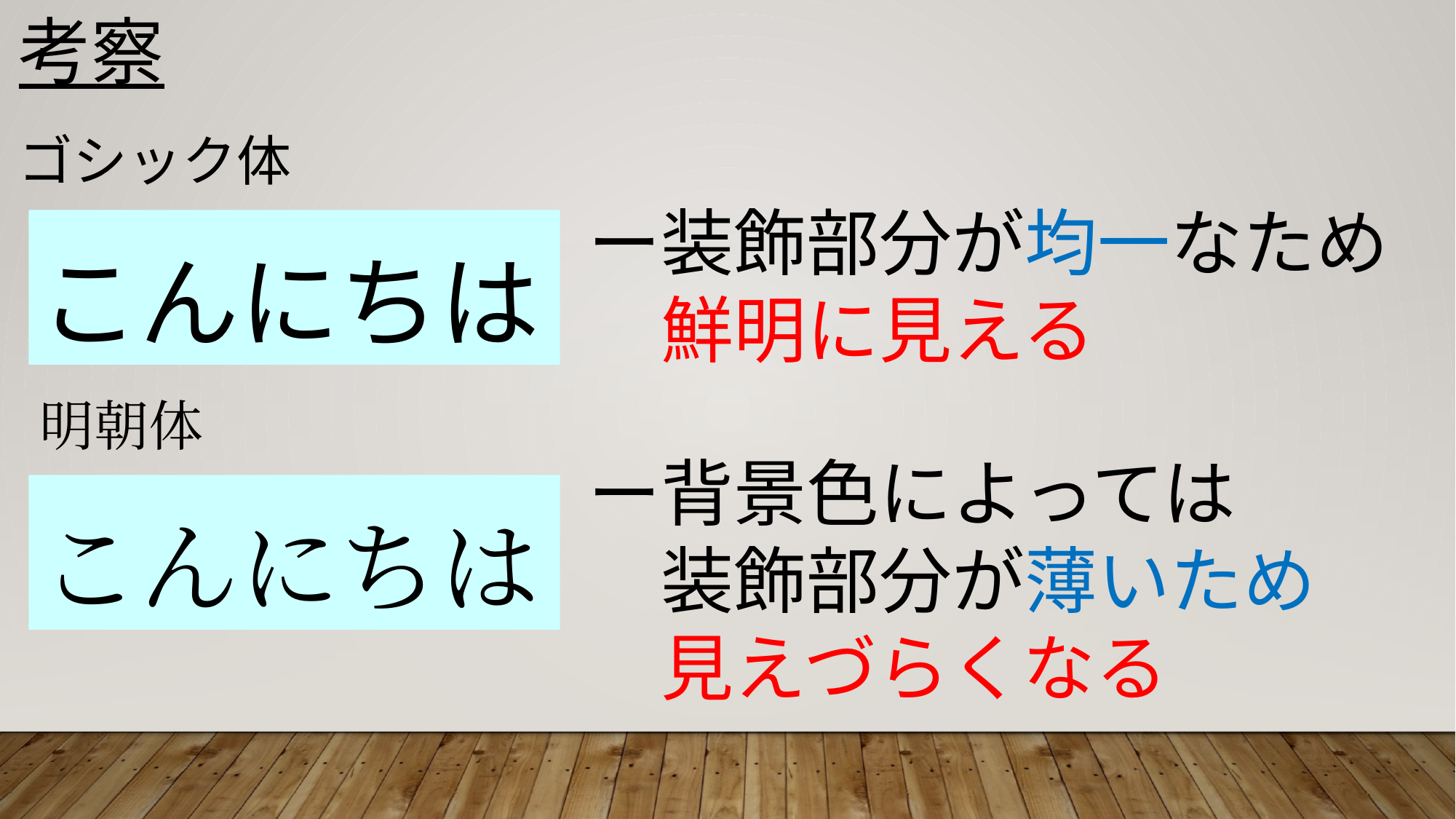

考察
ゴシック体
ー装飾部分が均一なため
　鮮明に見える
こんにちは
明朝体
ー背景色によっては
　装飾部分が薄いため
　見えづらくなる
こんにちは